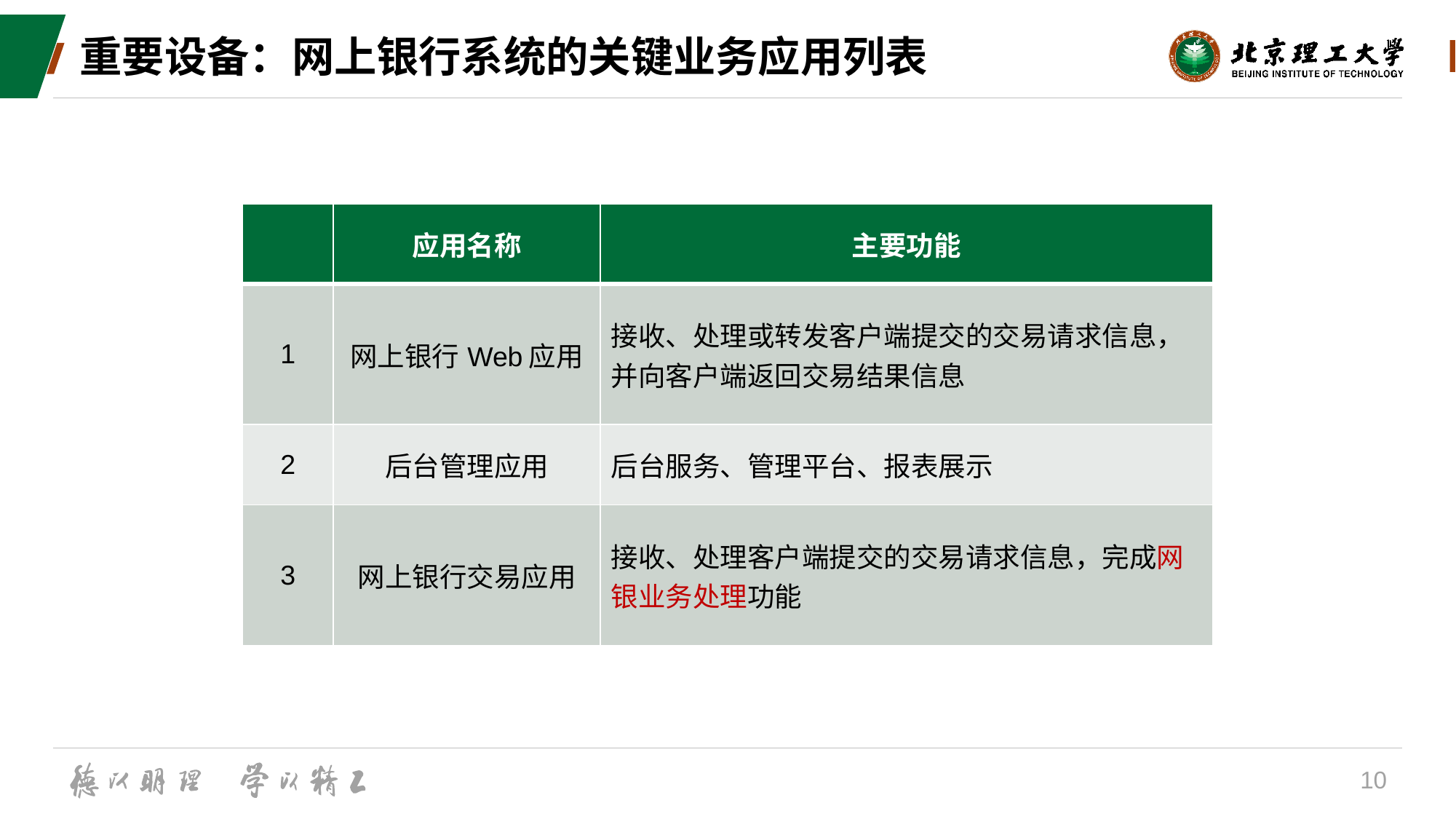

# 重要设备：网上银行系统的关键业务应用列表
|  | 应用名称 | 主要功能 |
| --- | --- | --- |
| 1 | 网上银行Web应用 | 接收、处理或转发客户端提交的交易请求信息，并向客户端返回交易结果信息 |
| 2 | 后台管理应用 | 后台服务、管理平台、报表展示 |
| 3 | 网上银行交易应用 | 接收、处理客户端提交的交易请求信息，完成网银业务处理功能 |